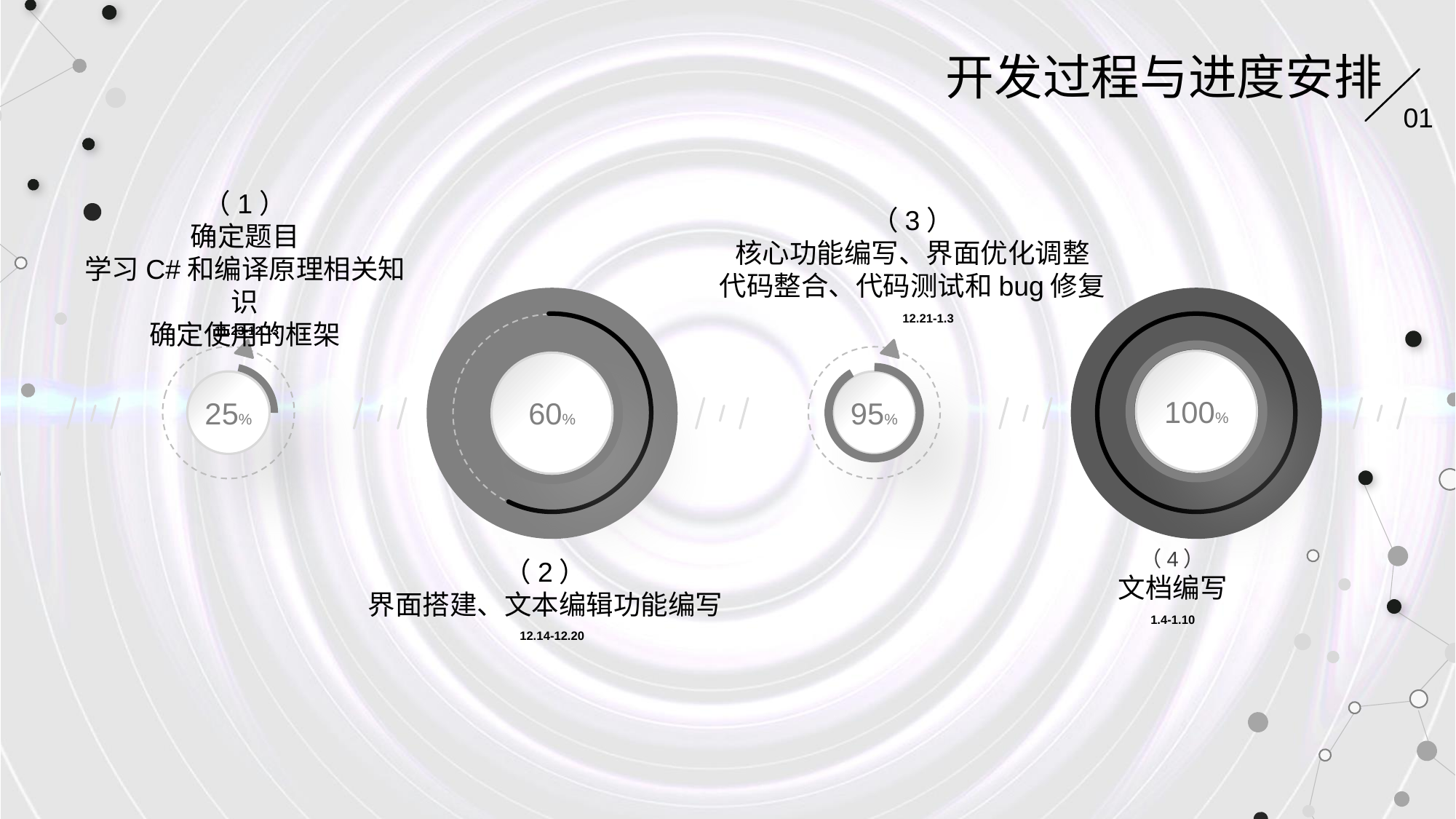

开发过程与进度安排

01

（1）
确定题目
学习C#和编译原理相关知识
确定使用的框架
（3）
核心功能编写、界面优化调整
代码整合、代码测试和bug修复

12.21-1.3

11.23-12.13

100%
25%
95%
60%

（4）
文档编写

（2）
界面搭建、文本编辑功能编写

1.4-1.10
12.14-12.20